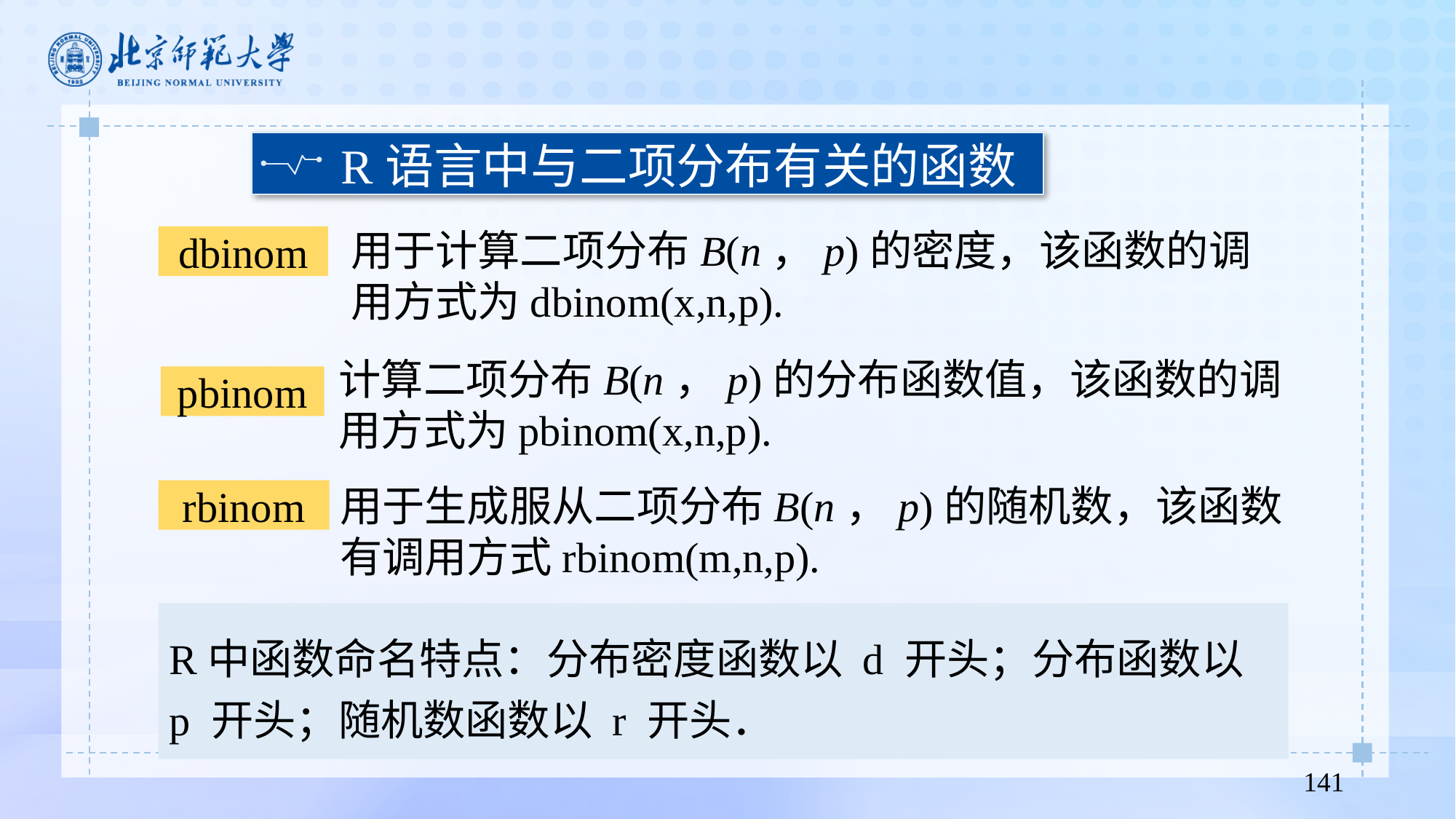

R语言中与二项分布有关的函数
用于计算二项分布B(n，p)的密度，该函数的调用方式为dbinom(x,n,p).
dbinom
计算二项分布B(n，p)的分布函数值，该函数的调用方式为pbinom(x,n,p).
pbinom
用于生成服从二项分布B(n，p)的随机数，该函数有调用方式rbinom(m,n,p).
rbinom

R中函数命名特点：分布密度函数以 d 开头；分布函数以 p 开头；随机数函数以 r 开头．
141